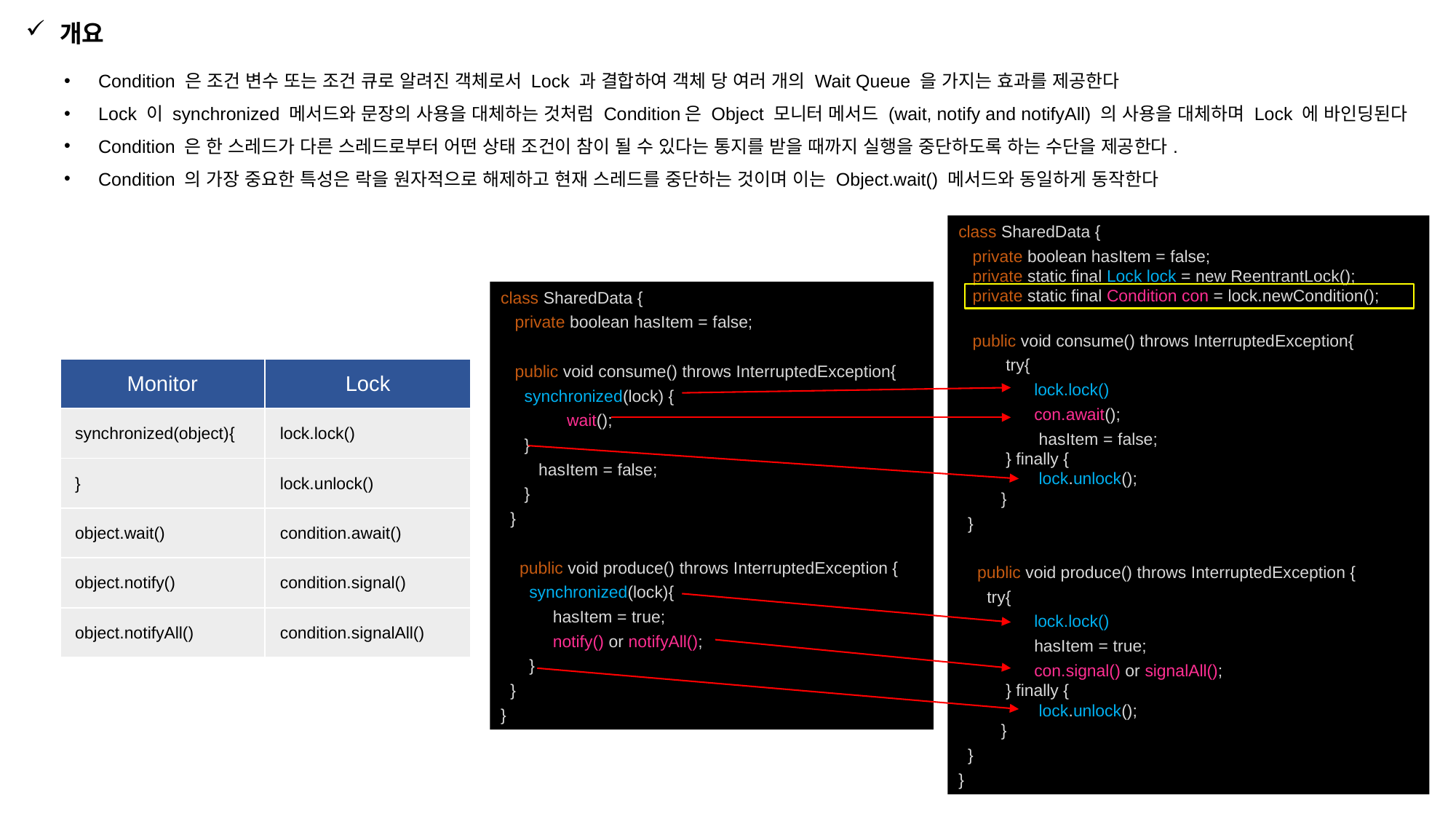

개요
Condition 은 조건 변수 또는 조건 큐로 알려진 객체로서 Lock 과 결합하여 객체 당 여러 개의 Wait Queue 을 가지는 효과를 제공한다
Lock 이 synchronized 메서드와 문장의 사용을 대체하는 것처럼 Condition은 Object 모니터 메서드 (wait, notify and notifyAll) 의 사용을 대체하며 Lock 에 바인딩된다
Condition 은 한 스레드가 다른 스레드로부터 어떤 상태 조건이 참이 될 수 있다는 통지를 받을 때까지 실행을 중단하도록 하는 수단을 제공한다.
Condition 의 가장 중요한 특성은 락을 원자적으로 해제하고 현재 스레드를 중단하는 것이며 이는 Object.wait() 메서드와 동일하게 동작한다
class SharedData {
   private boolean hasItem = false;
   private static final Lock lock = new ReentrantLock();
   private static final Condition con = lock.newCondition();

   public void consume() throws InterruptedException{
          try{
                lock.lock()
                con.await();
                 hasItem = false;
          } finally {
                 lock.unlock();
         }
  }

    public void produce() throws InterruptedException {
      try{
                lock.lock()
                hasItem = true;
                con.signal() or signalAll();
          } finally {
                 lock.unlock();
         }
  }
}
class SharedData {
   private boolean hasItem = false;

   public void consume() throws InterruptedException{
     synchronized(lock) {
              wait();
     }
        hasItem = false;
     }
  }

    public void produce() throws InterruptedException {
      synchronized(lock){
           hasItem = true;
           notify() or notifyAll();
      }
  }
}

| Monitor | Lock |
| --- | --- |
| synchronized(object){ | lock.lock() |
| } | lock.unlock() |
| object.wait() | condition.await() |
| object.notify() | condition.signal() |
| object.notifyAll() | condition.signalAll() |